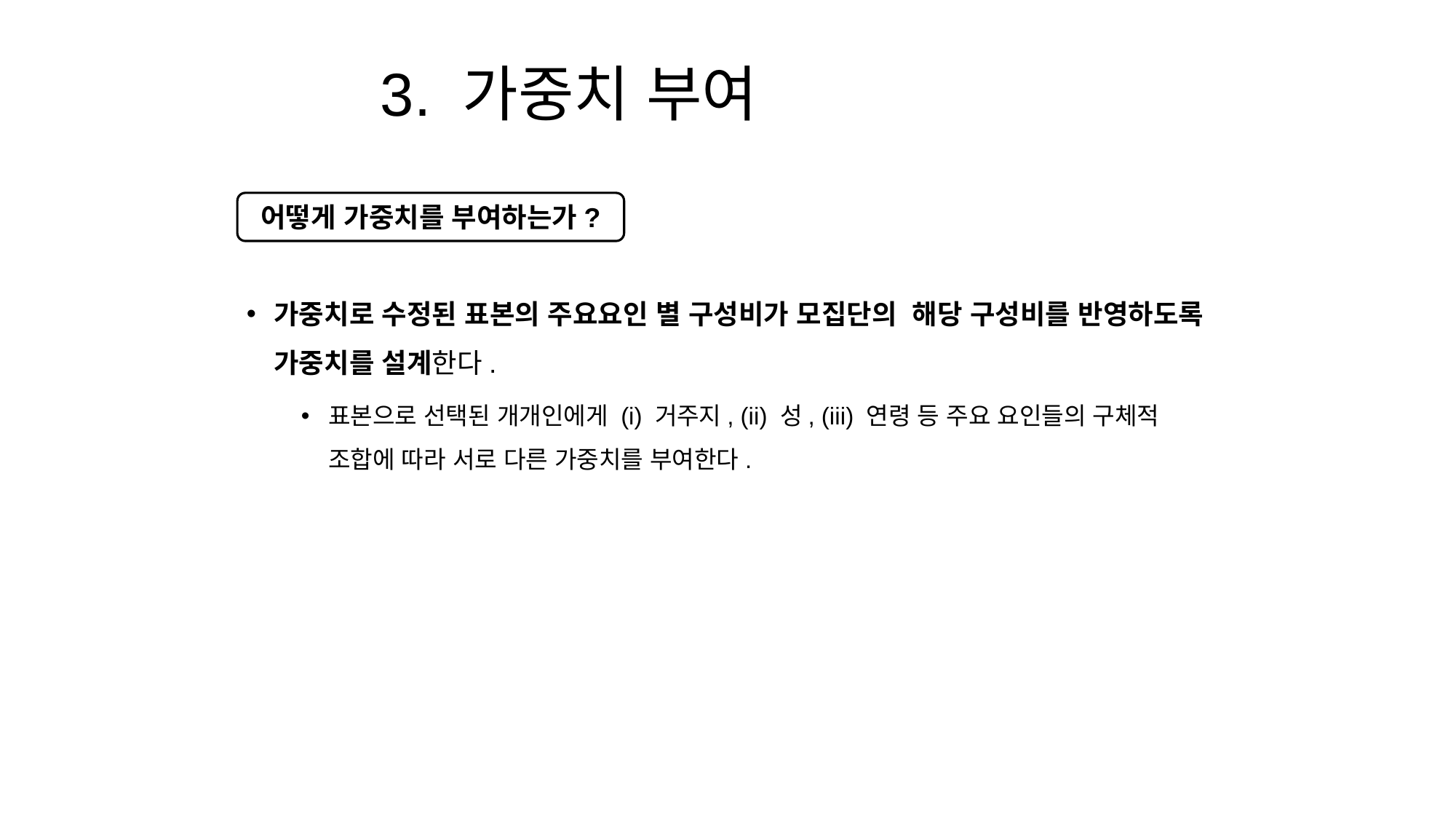

# 3. 가중치 부여
어떻게 가중치를 부여하는가?

가중치로 수정된 표본의 주요요인 별 구성비가 모집단의  해당 구성비를 반영하도록 가중치를 설계한다.
표본으로 선택된 개개인에게 (i) 거주지, (ii) 성, (iii) 연령 등 주요 요인들의 구체적 조합에 따라 서로 다른 가중치를 부여한다.